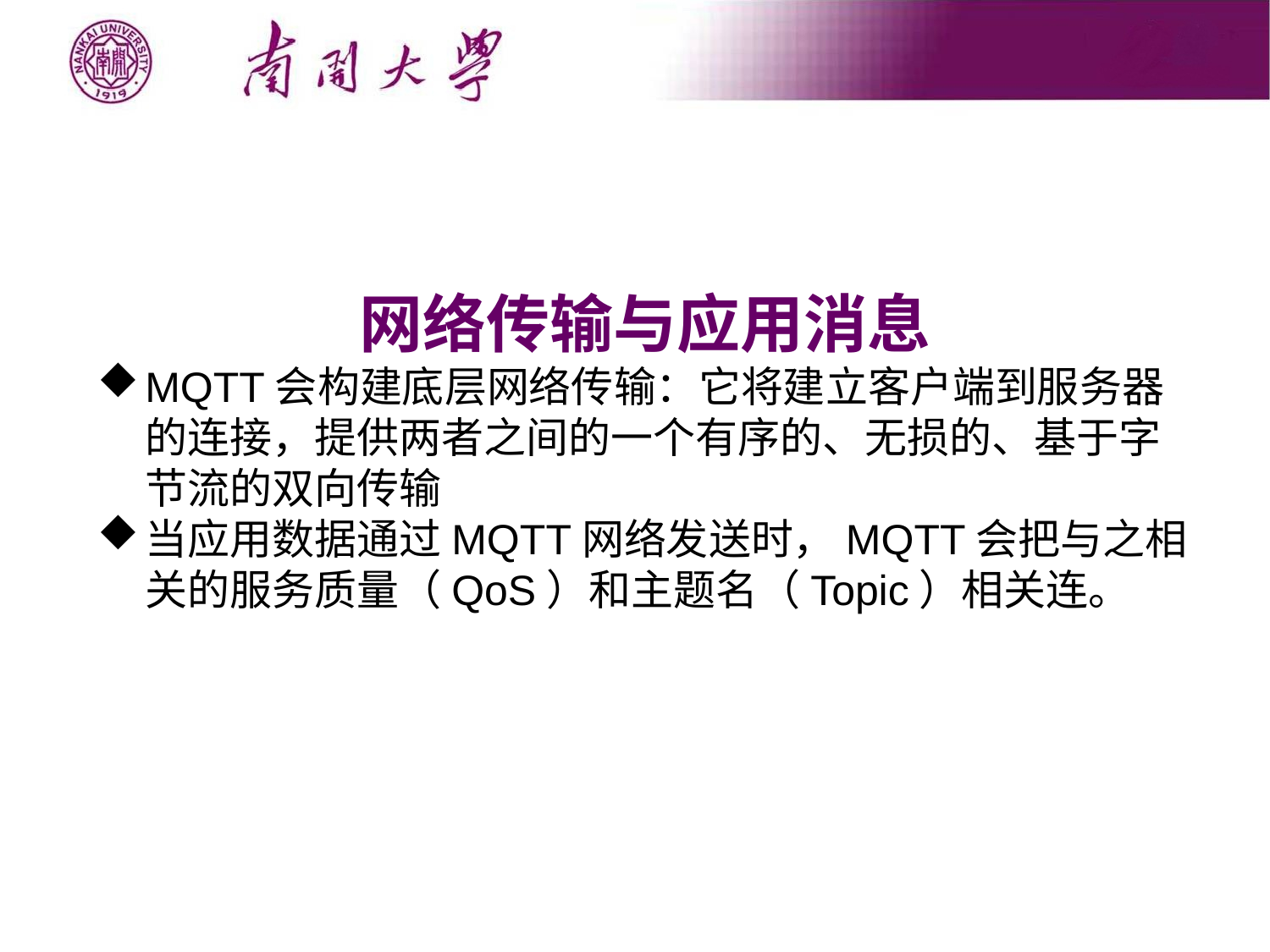

网络传输与应用消息
MQTT会构建底层网络传输：它将建立客户端到服务器的连接，提供两者之间的一个有序的、无损的、基于字节流的双向传输
当应用数据通过MQTT网络发送时，MQTT会把与之相关的服务质量（QoS）和主题名（Topic）相关连。